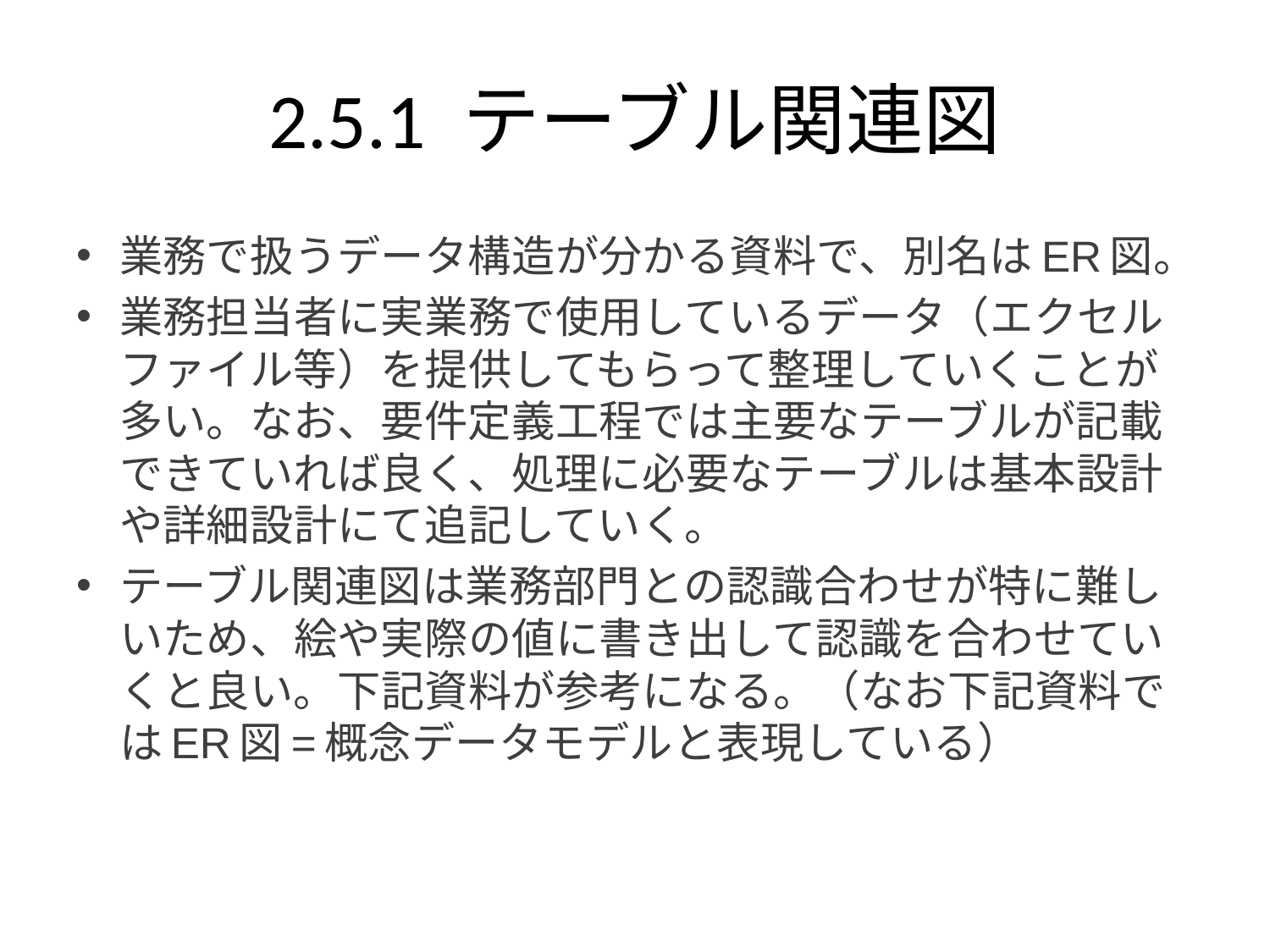

# 2.5.1 テーブル関連図
業務で扱うデータ構造が分かる資料で、別名はER図。
業務担当者に実業務で使用しているデータ（エクセルファイル等）を提供してもらって整理していくことが多い。なお、要件定義工程では主要なテーブルが記載できていれば良く、処理に必要なテーブルは基本設計や詳細設計にて追記していく。
テーブル関連図は業務部門との認識合わせが特に難しいため、絵や実際の値に書き出して認識を合わせていくと良い。下記資料が参考になる。（なお下記資料ではER図=概念データモデルと表現している）